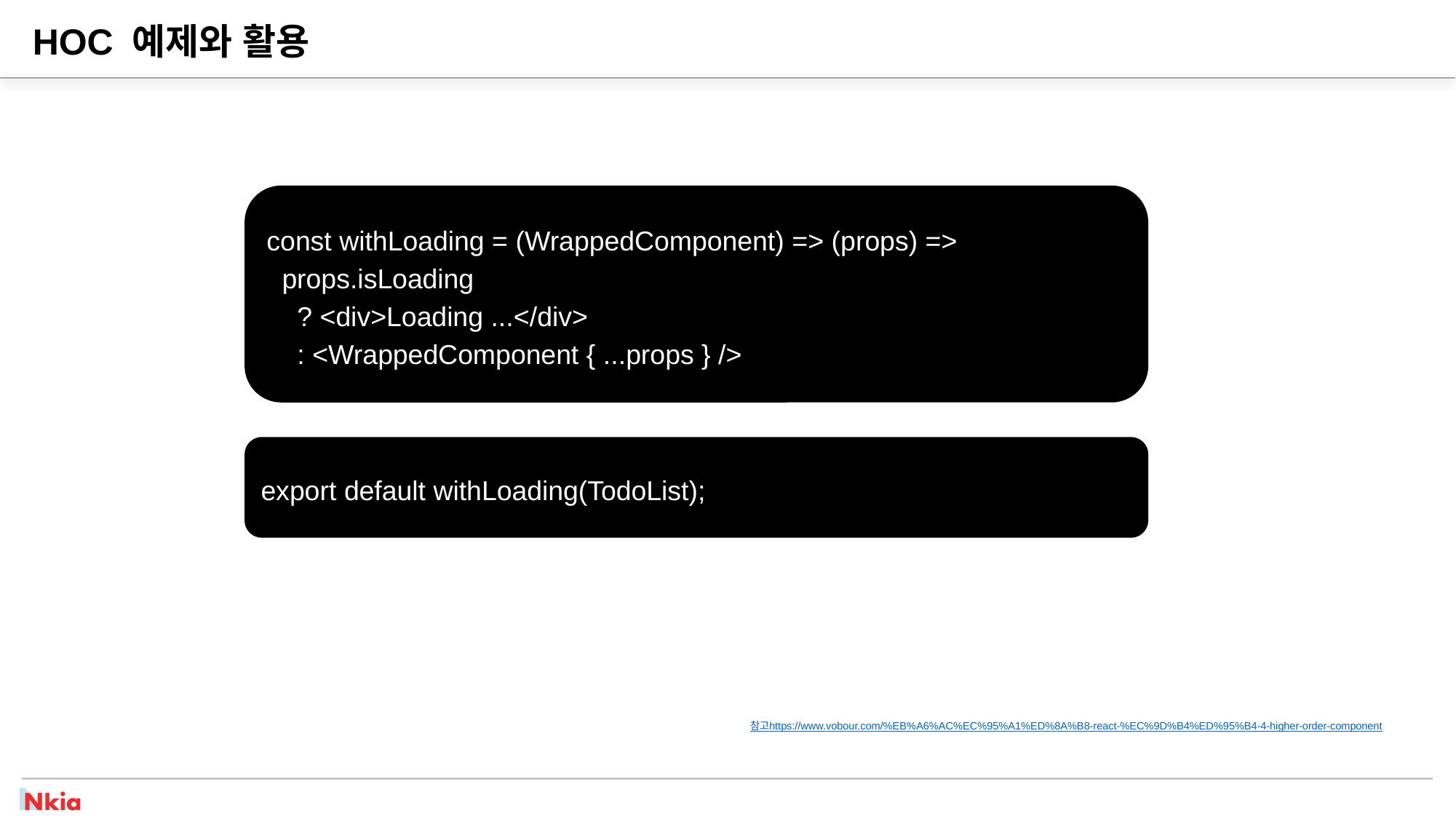

# HOC 예제와 활용
const withLoading = (WrappedComponent) => (props) =>
  props.isLoading
    ? <div>Loading ...</div>
    : <WrappedComponent { ...props } />
export default withLoading(TodoList);
참고https://www.vobour.com/%EB%A6%AC%EC%95%A1%ED%8A%B8-react-%EC%9D%B4%ED%95%B4-4-higher-order-component